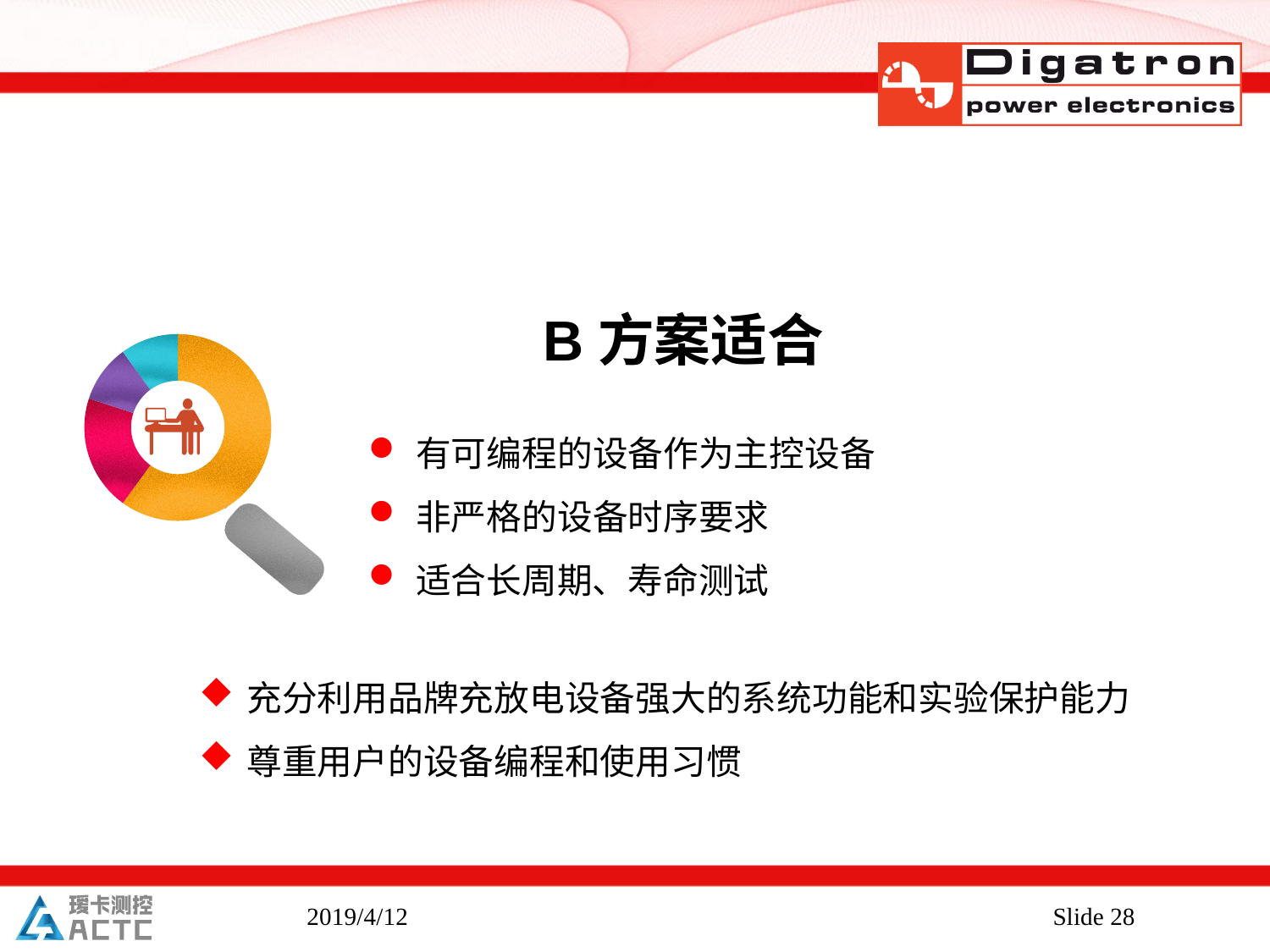

B方案适合

### Chart

| Category | 销售额 |
|---|---|
| 第一季度 | 0.6 |
| 第二季度 | 0.2 |
| 第三季度 | 0.1 |
| 第四季度 | 0.1 |

有可编程的设备作为主控设备
非严格的设备时序要求
适合长周期、寿命测试
充分利用品牌充放电设备强大的系统功能和实验保护能力
尊重用户的设备编程和使用习惯

2019/4/12
Slide 28